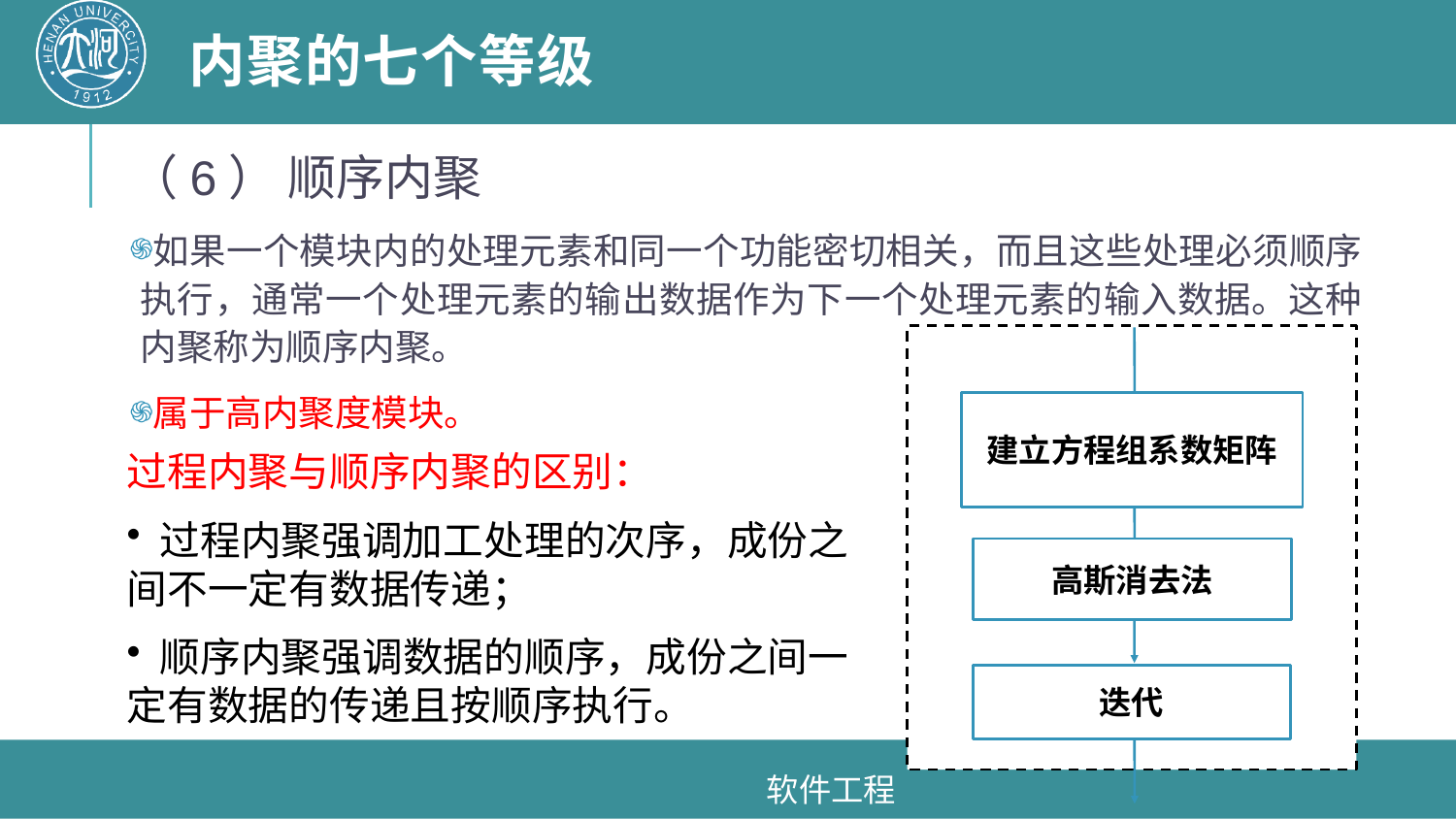

# 内聚的七个等级
（6） 顺序内聚
如果一个模块内的处理元素和同一个功能密切相关，而且这些处理必须顺序执行，通常一个处理元素的输出数据作为下一个处理元素的输入数据。这种内聚称为顺序内聚。
属于高内聚度模块。

建立方程组系数矩阵

高斯消去法

迭代

过程内聚与顺序内聚的区别：
 过程内聚强调加工处理的次序，成份之间不一定有数据传递；
 顺序内聚强调数据的顺序，成份之间一定有数据的传递且按顺序执行。

软件工程
177